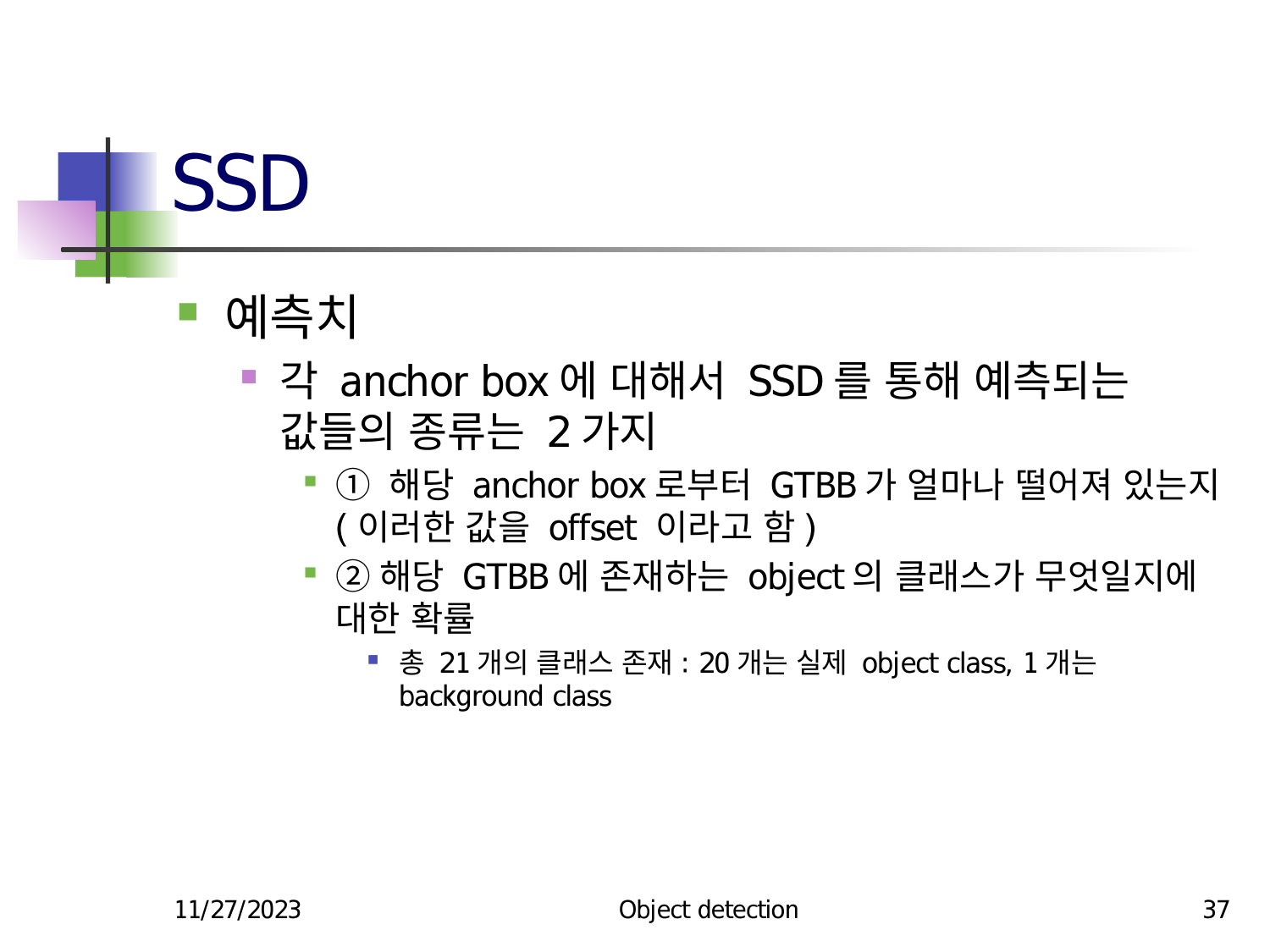

# SSD
예측치
각 anchor box에 대해서 SSD를 통해 예측되는 값들의 종류는 2가지
① 해당 anchor box로부터 GTBB가 얼마나 떨어져 있는지 (이러한 값을 offset 이라고 함)
②해당 GTBB에 존재하는 object의 클래스가 무엇일지에 대한 확률
총 21개의 클래스 존재: 20개는 실제 object class, 1개는 background class

11/27/2023
Object detection
37